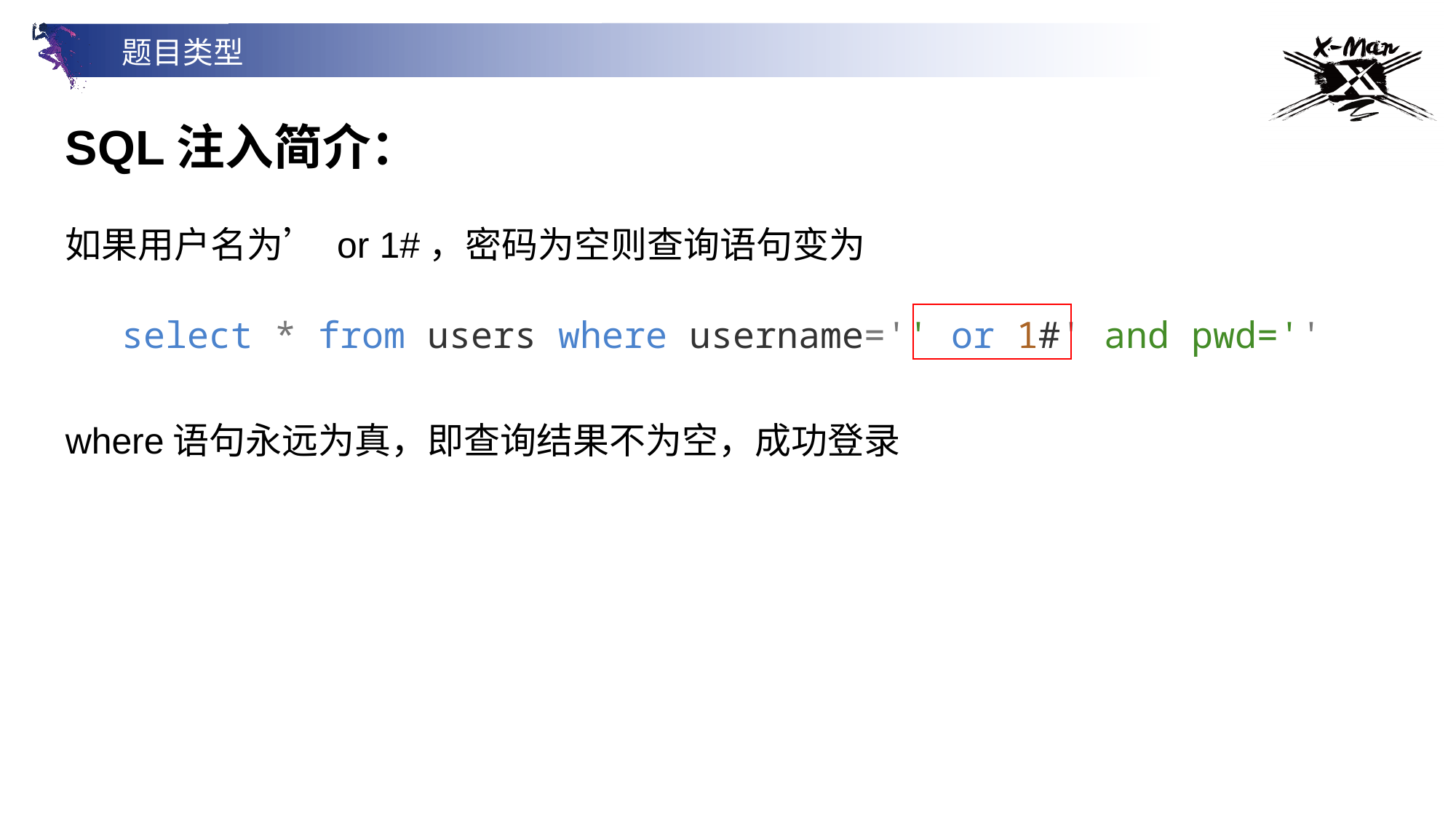

题目类型
SQL注入简介：
如果用户名为’ or 1#，密码为空则查询语句变为

select * from users where username='' or 1#' and pwd=''
where语句永远为真，即查询结果不为空，成功登录